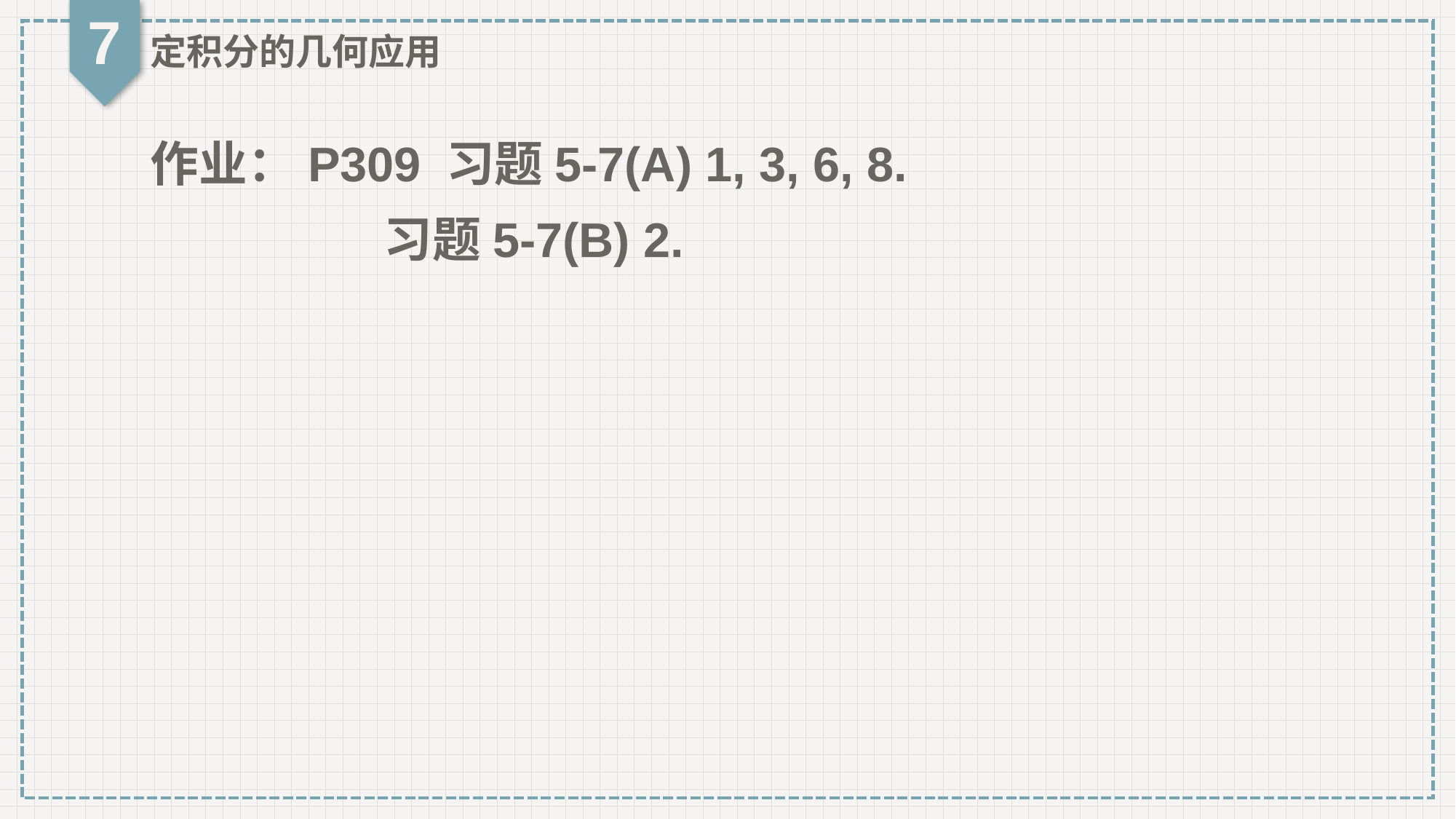

7
定积分的几何应用
作业：P309 习题5-7(A) 1, 3, 6, 8.
                    习题5-7(B) 2.